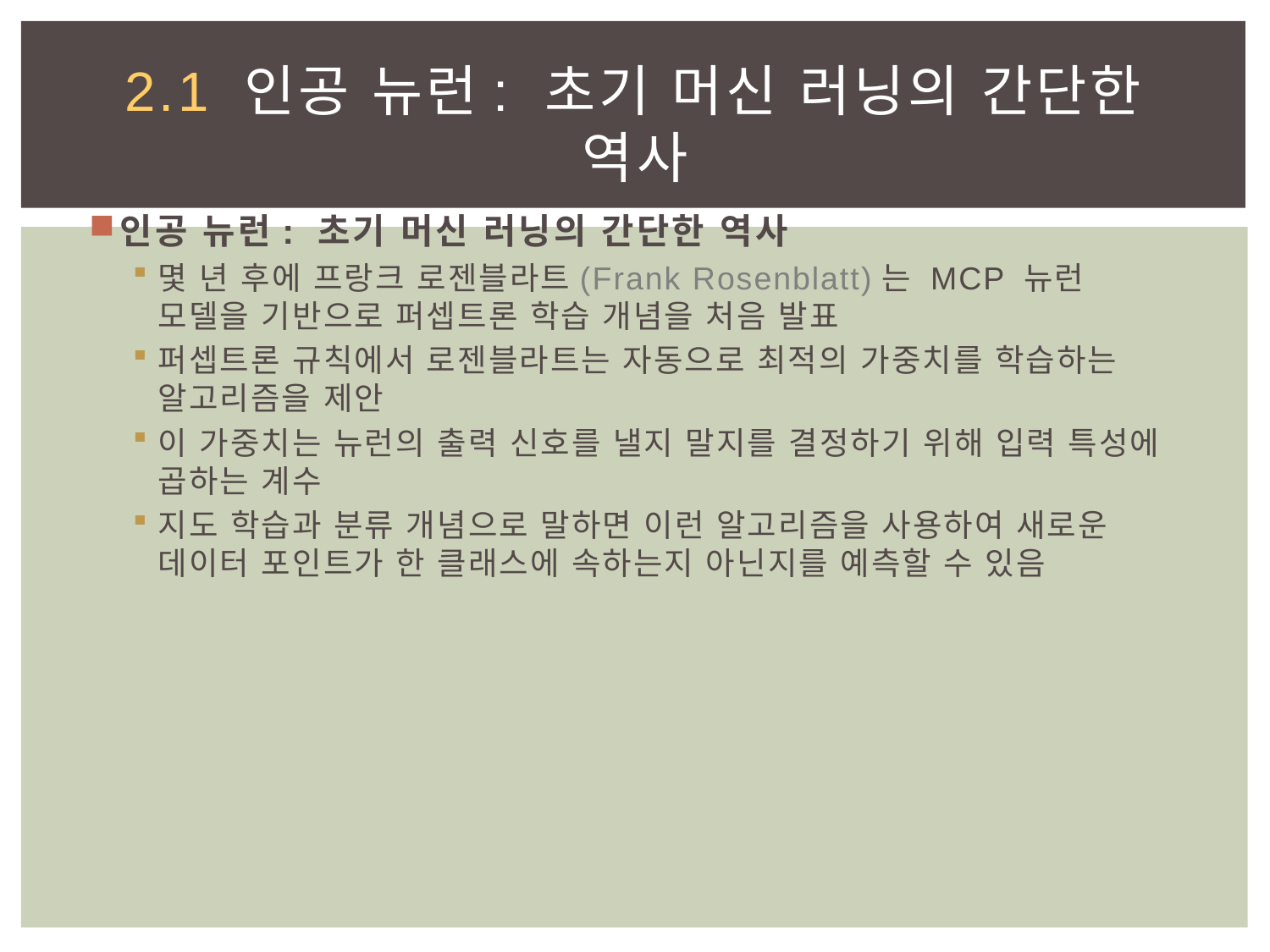

# 2.1 인공 뉴런: 초기 머신 러닝의 간단한 역사
인공 뉴런: 초기 머신 러닝의 간단한 역사
몇 년 후에 프랑크 로젠블라트(Frank Rosenblatt)는 MCP 뉴런 모델을 기반으로 퍼셉트론 학습 개념을 처음 발표
퍼셉트론 규칙에서 로젠블라트는 자동으로 최적의 가중치를 학습하는 알고리즘을 제안
이 가중치는 뉴런의 출력 신호를 낼지 말지를 결정하기 위해 입력 특성에 곱하는 계수
지도 학습과 분류 개념으로 말하면 이런 알고리즘을 사용하여 새로운 데이터 포인트가 한 클래스에 속하는지 아닌지를 예측할 수 있음